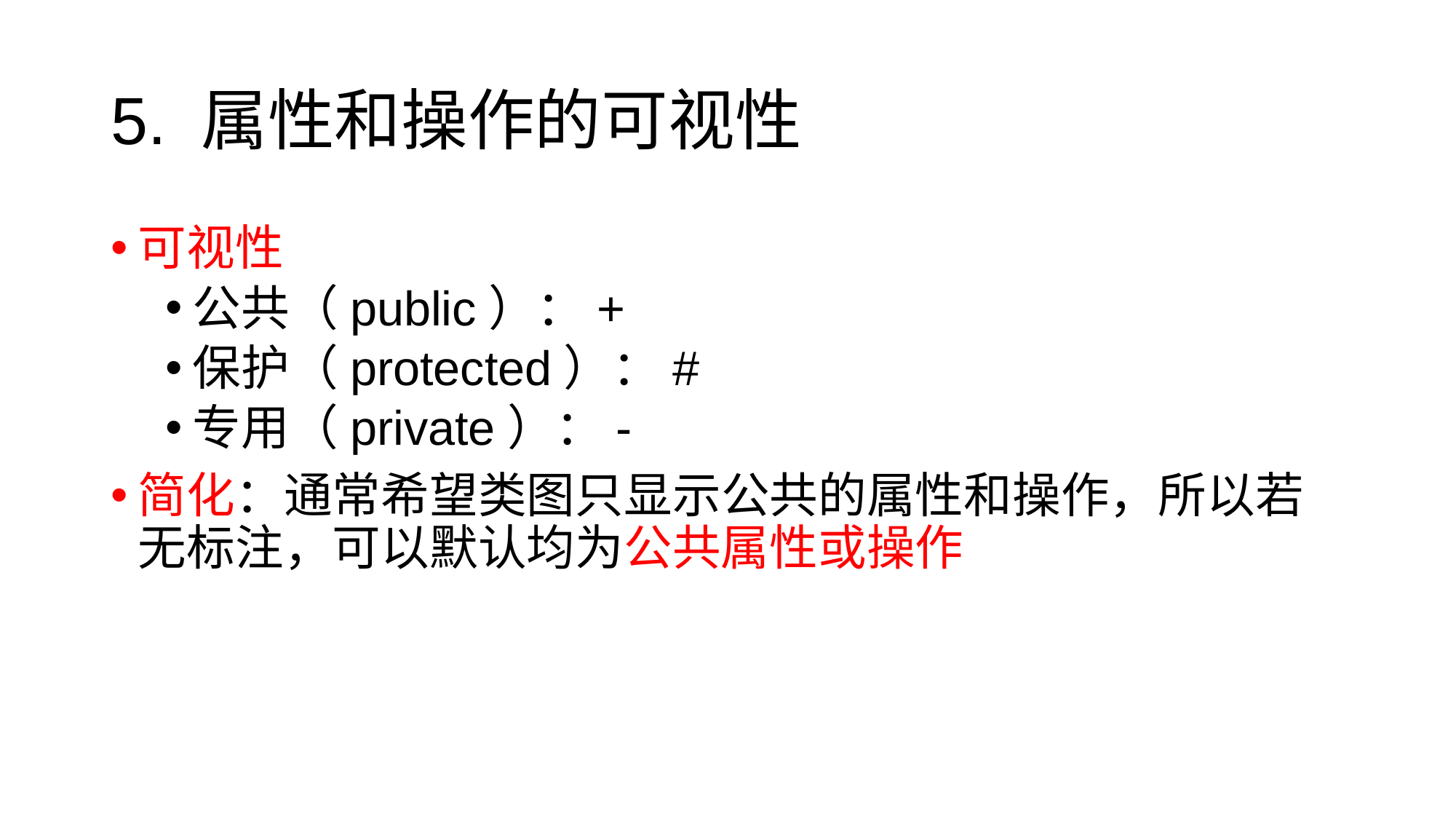

# 5. 属性和操作的可视性
可视性
公共（public）：+
保护（protected）：#
专用（private）：-
简化：通常希望类图只显示公共的属性和操作，所以若无标注，可以默认均为公共属性或操作